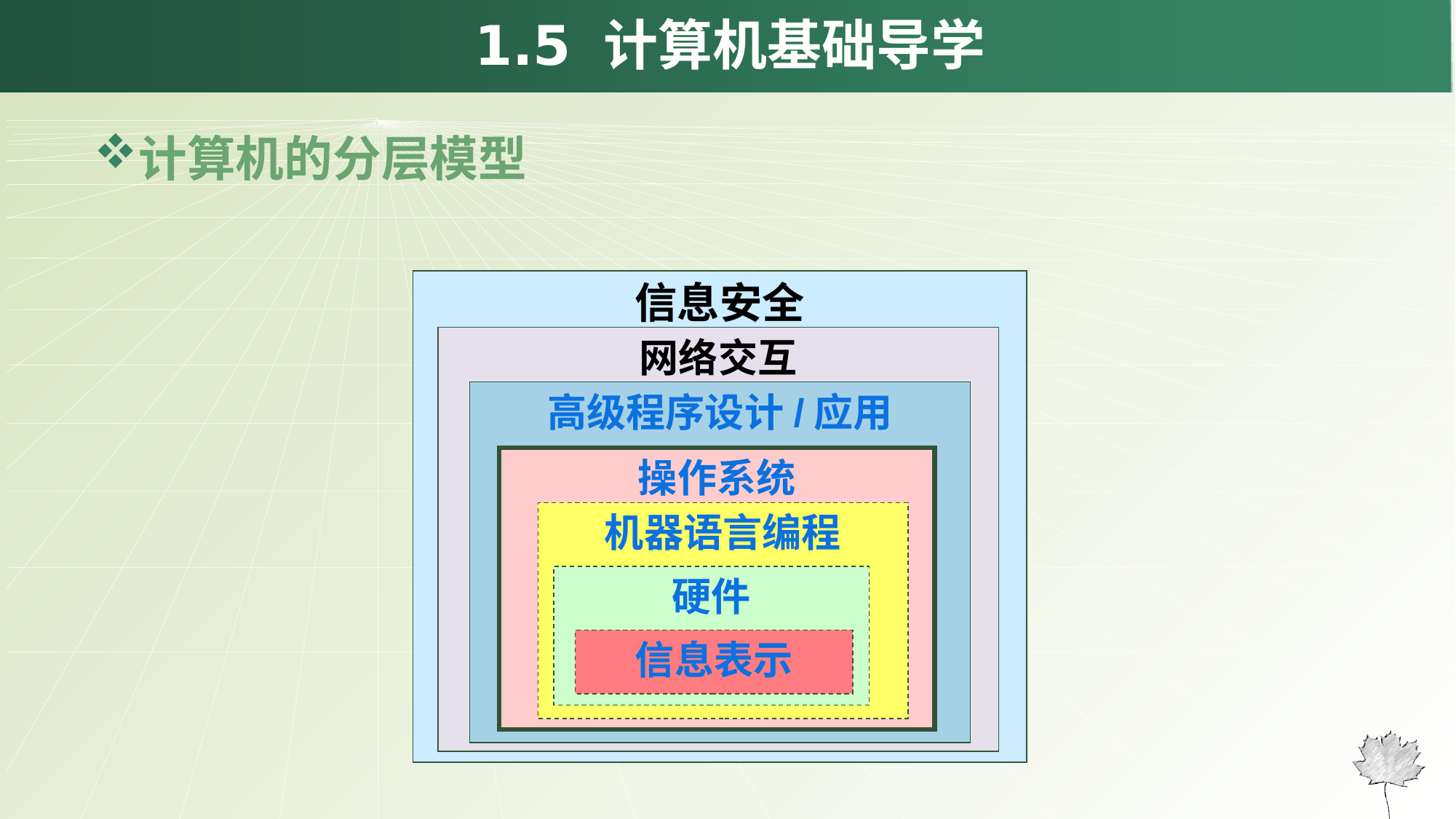

1.5 计算机基础导学
计算机的分层模型
信息安全
网络交互

高级程序设计/应用
操作系统
机器语言编程
硬件
信息表示